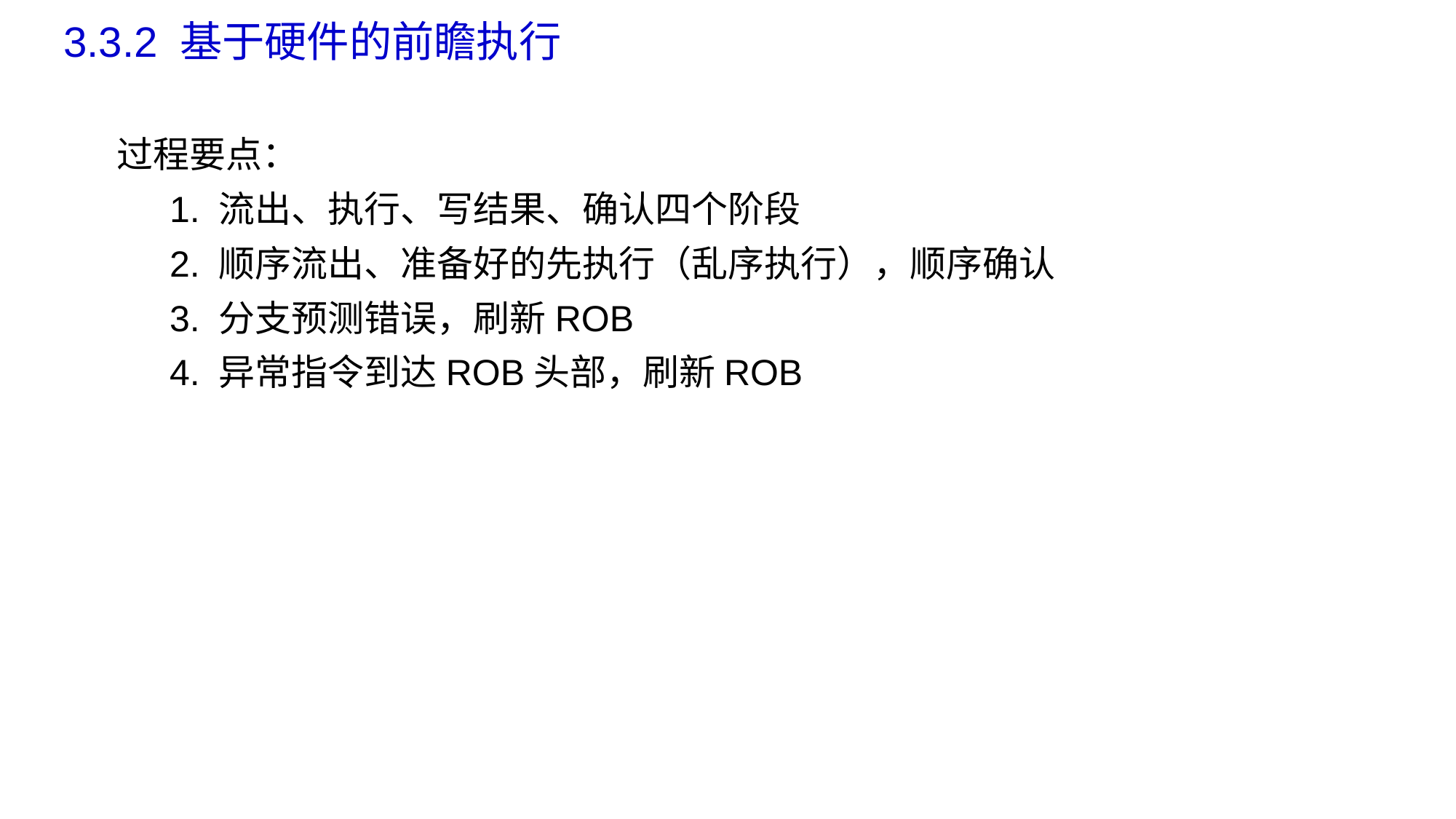

# 3.3.2 基于硬件的前瞻执行
过程要点：
1. 流出、执行、写结果、确认四个阶段
2. 顺序流出、准备好的先执行（乱序执行），顺序确认
3. 分支预测错误，刷新ROB
4. 异常指令到达ROB头部，刷新ROB